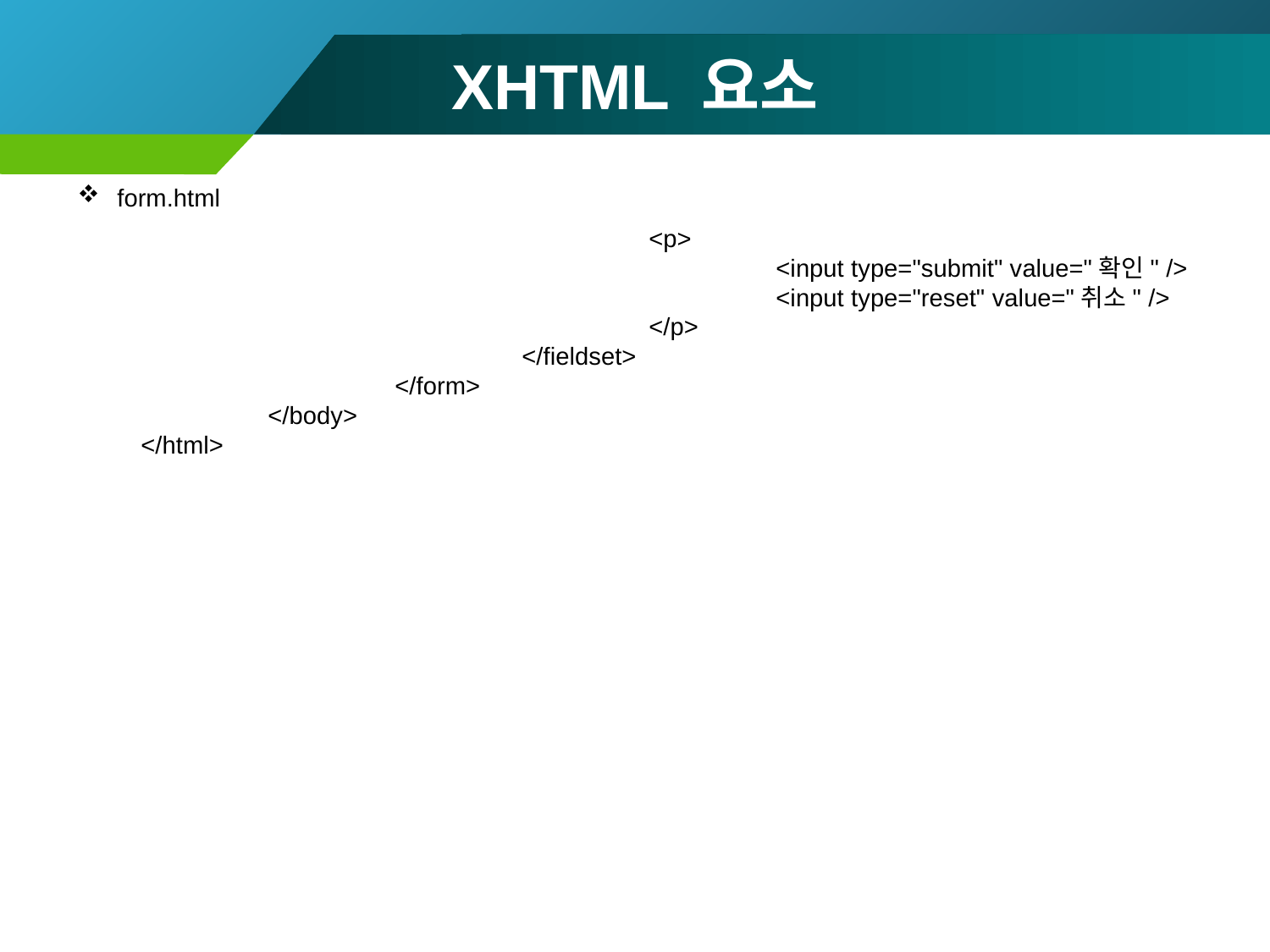

# XHTML 요소
form.html
				<p>
					<input type="submit" value="확인" />
					<input type="reset" value="취소" />
				</p>
			</fieldset>
		</form>
	</body>
</html>

119